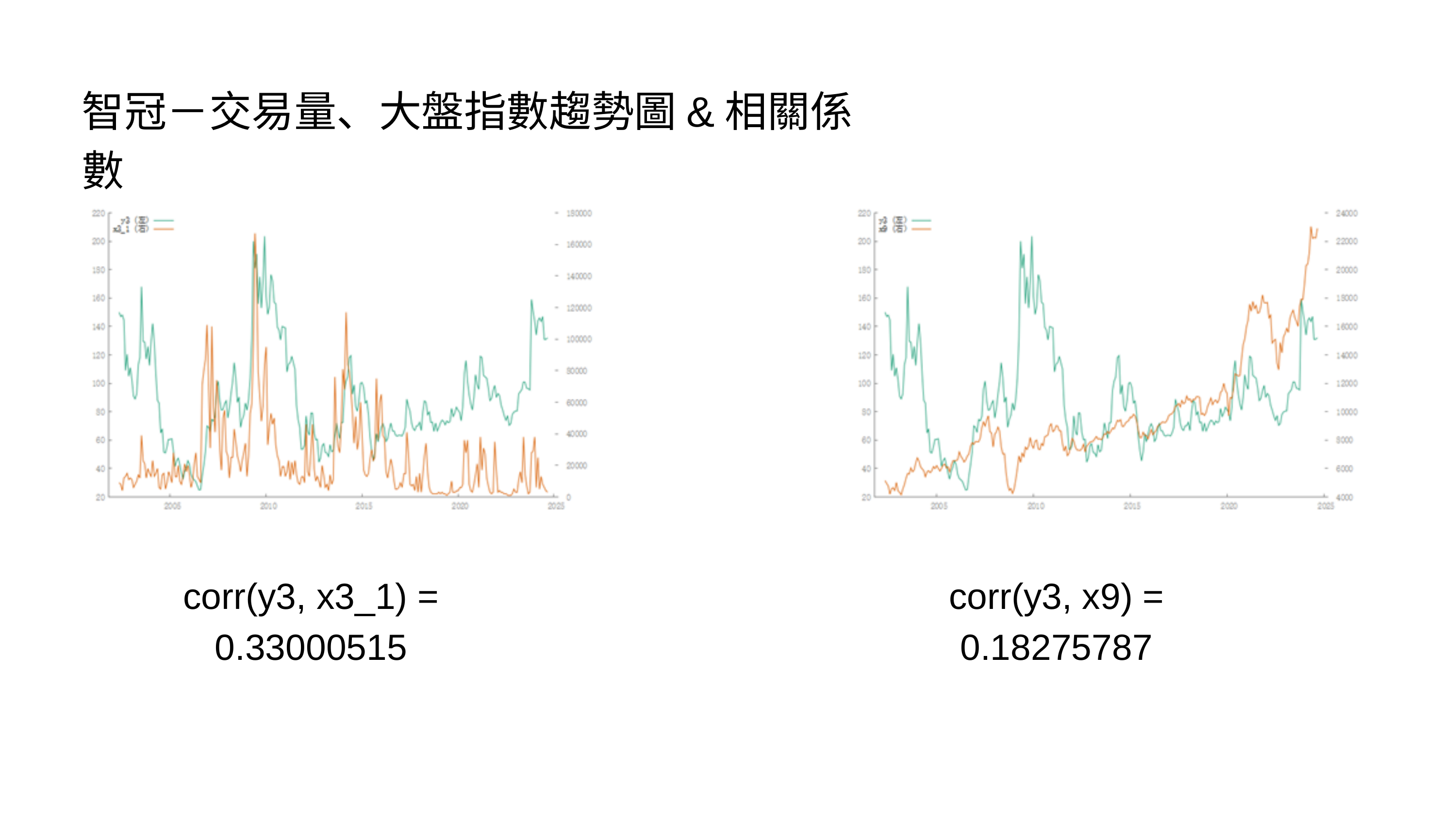

智冠－交易量、大盤指數趨勢圖&相關係數

corr(y3, x3_1) = 0.33000515
corr(y3, x9) = 0.18275787